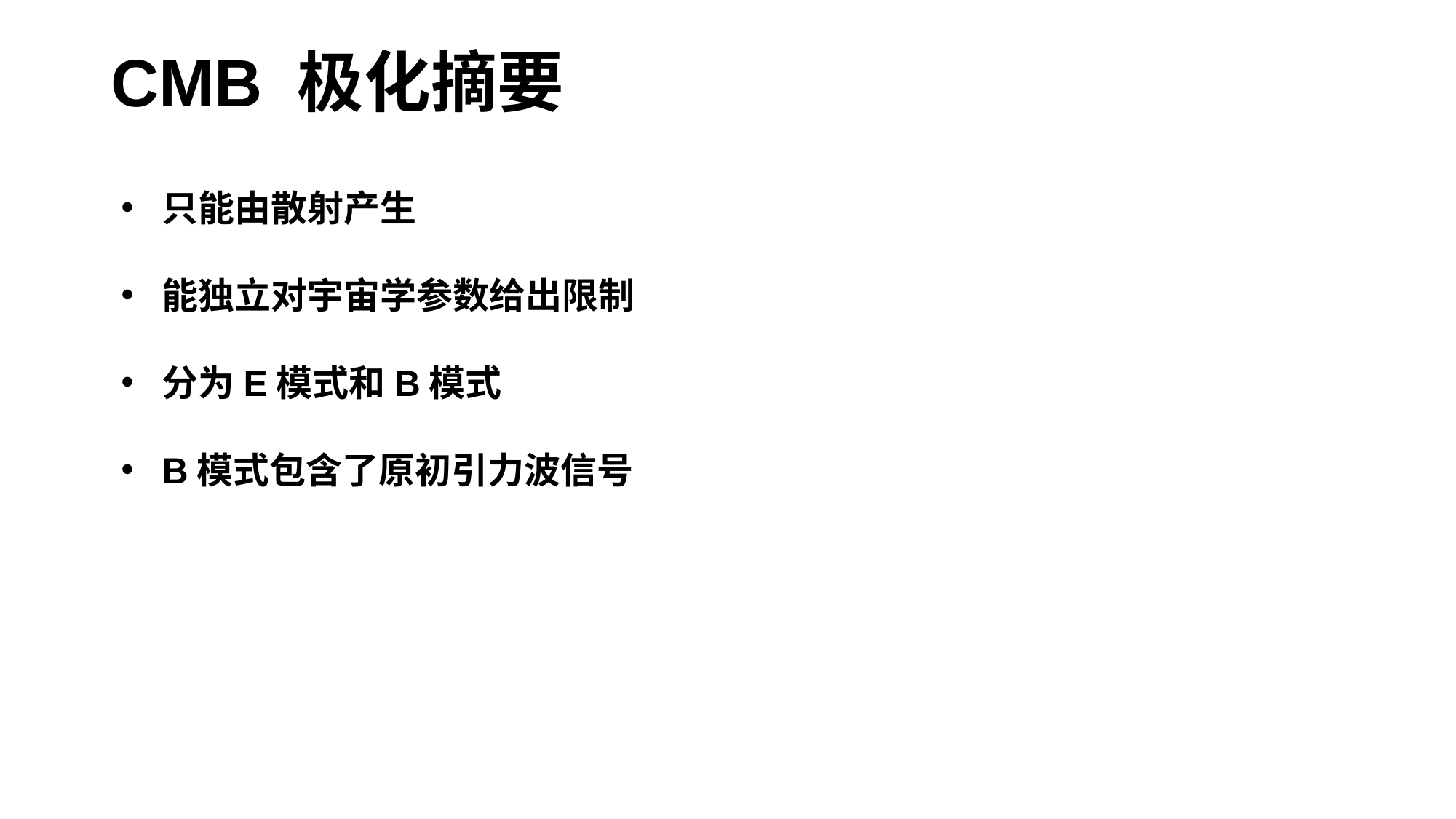

CMB 极化摘要
只能由散射产生

能独立对宇宙学参数给出限制

分为E模式和B模式

B模式包含了原初引力波信号